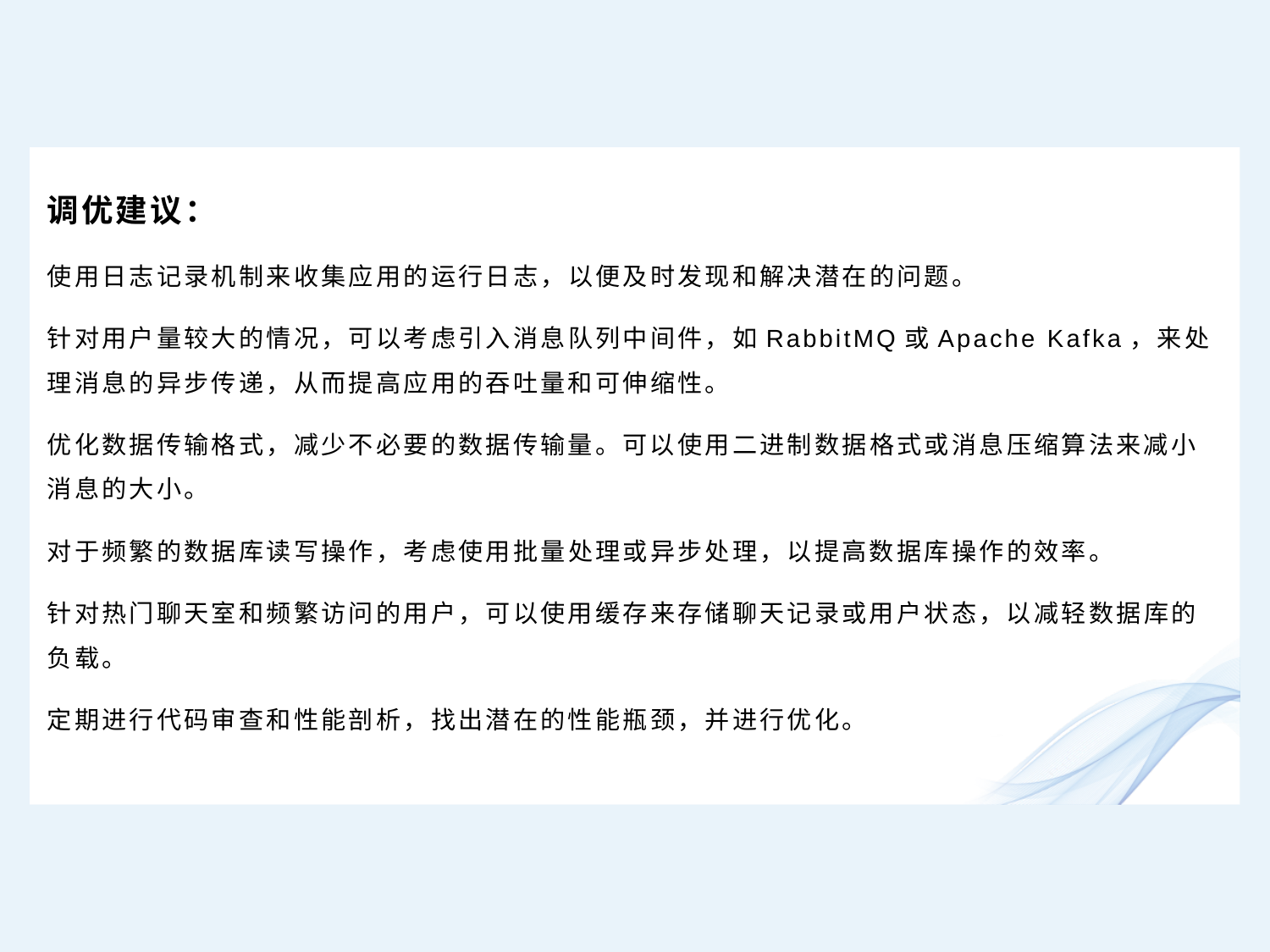

调优建议：
使用日志记录机制来收集应用的运行日志，以便及时发现和解决潜在的问题。
针对用户量较大的情况，可以考虑引入消息队列中间件，如RabbitMQ或Apache Kafka，来处理消息的异步传递，从而提高应用的吞吐量和可伸缩性。
优化数据传输格式，减少不必要的数据传输量。可以使用二进制数据格式或消息压缩算法来减小消息的大小。
对于频繁的数据库读写操作，考虑使用批量处理或异步处理，以提高数据库操作的效率。
针对热门聊天室和频繁访问的用户，可以使用缓存来存储聊天记录或用户状态，以减轻数据库的负载。
定期进行代码审查和性能剖析，找出潜在的性能瓶颈，并进行优化。